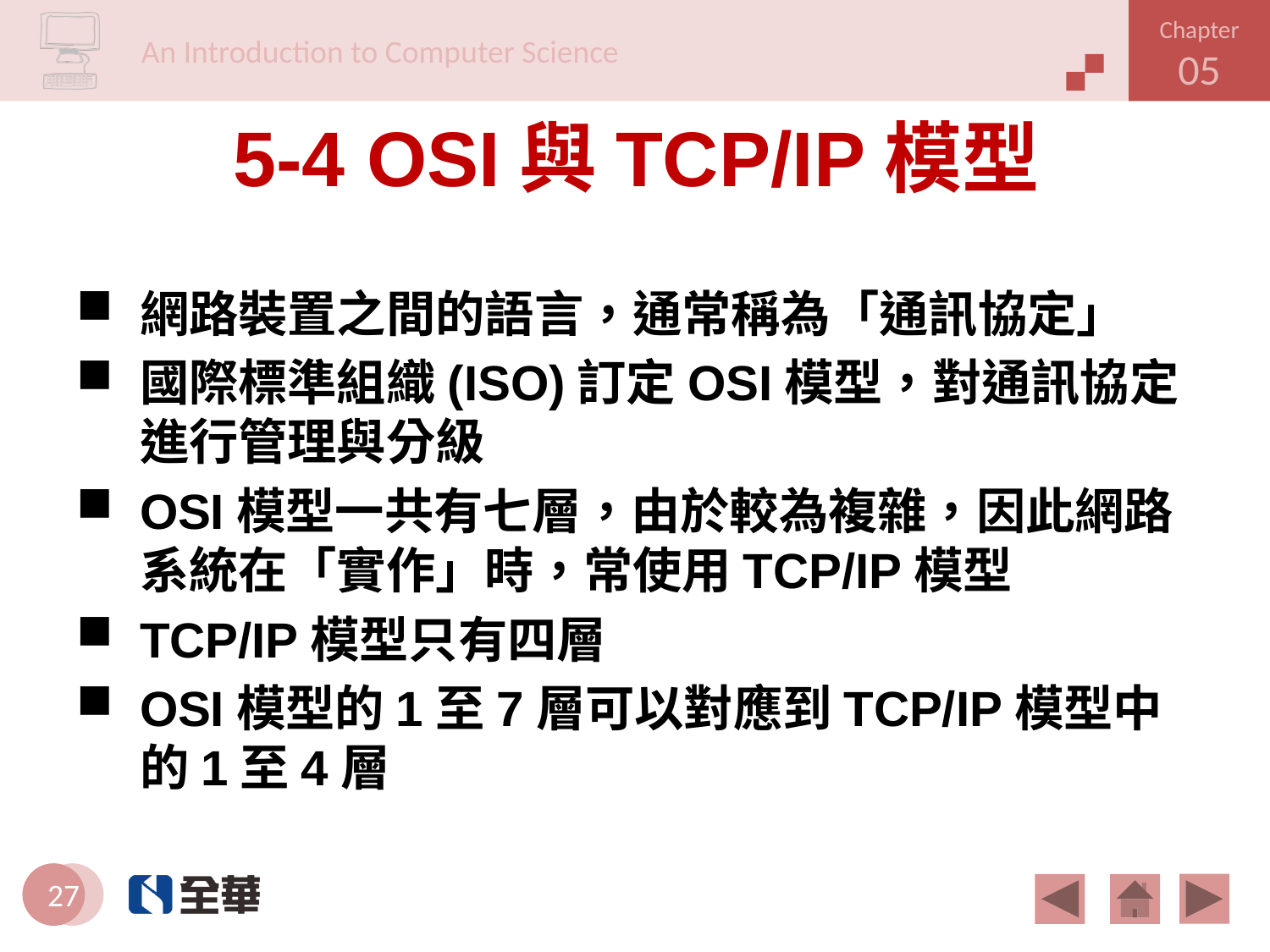

# 5-4 OSI與TCP/IP模型
網路裝置之間的語言，通常稱為「通訊協定」
國際標準組織(ISO)訂定OSI模型，對通訊協定進行管理與分級
OSI模型一共有七層，由於較為複雜，因此網路系統在「實作」時，常使用TCP/IP模型
TCP/IP模型只有四層
OSI模型的1至7層可以對應到TCP/IP模型中的1至4層